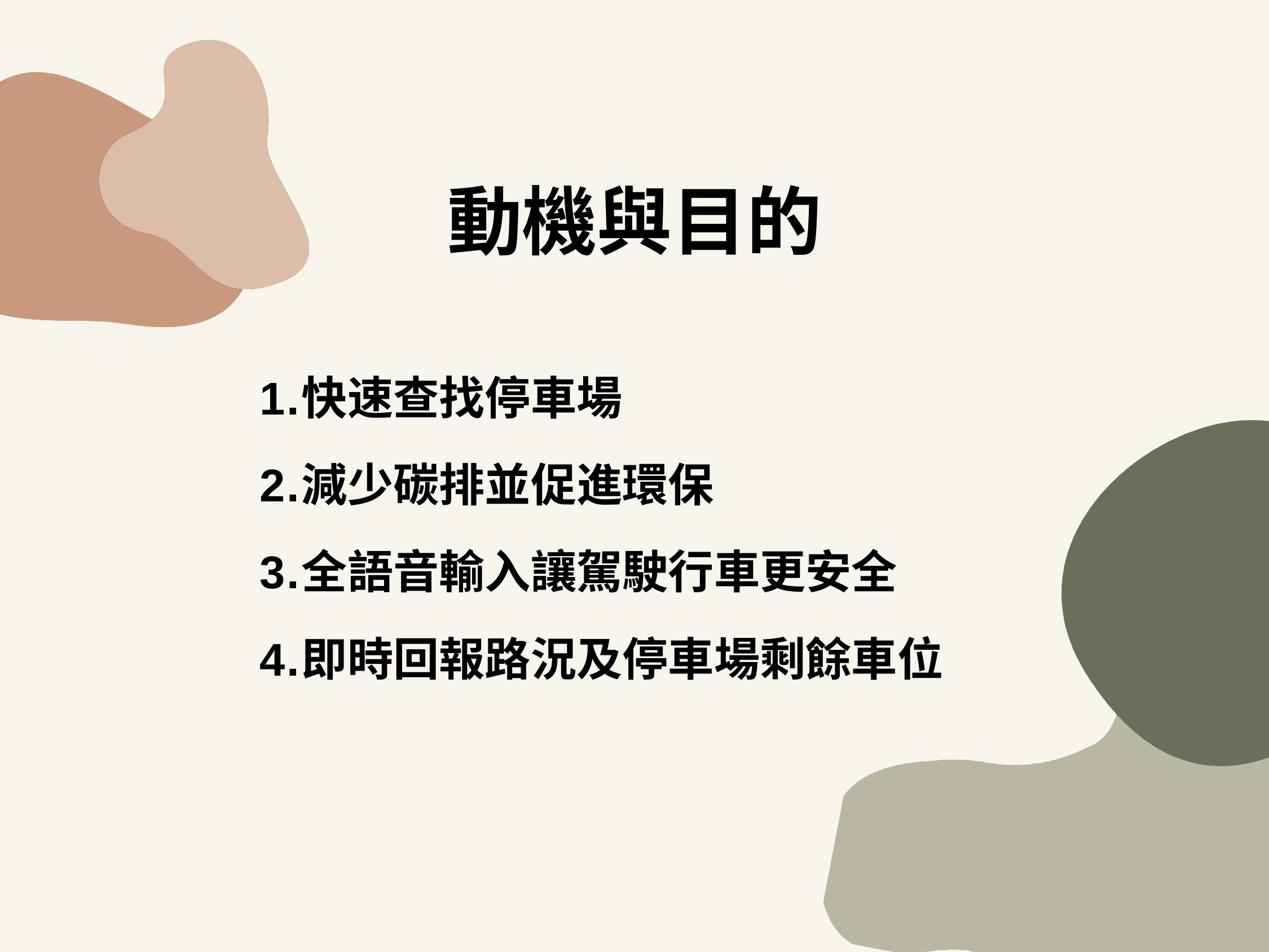

動機與目的
快速查找停車場
減少碳排並促進環保
全語音輸入讓駕駛行車更安全
即時回報路況及停車場剩餘車位